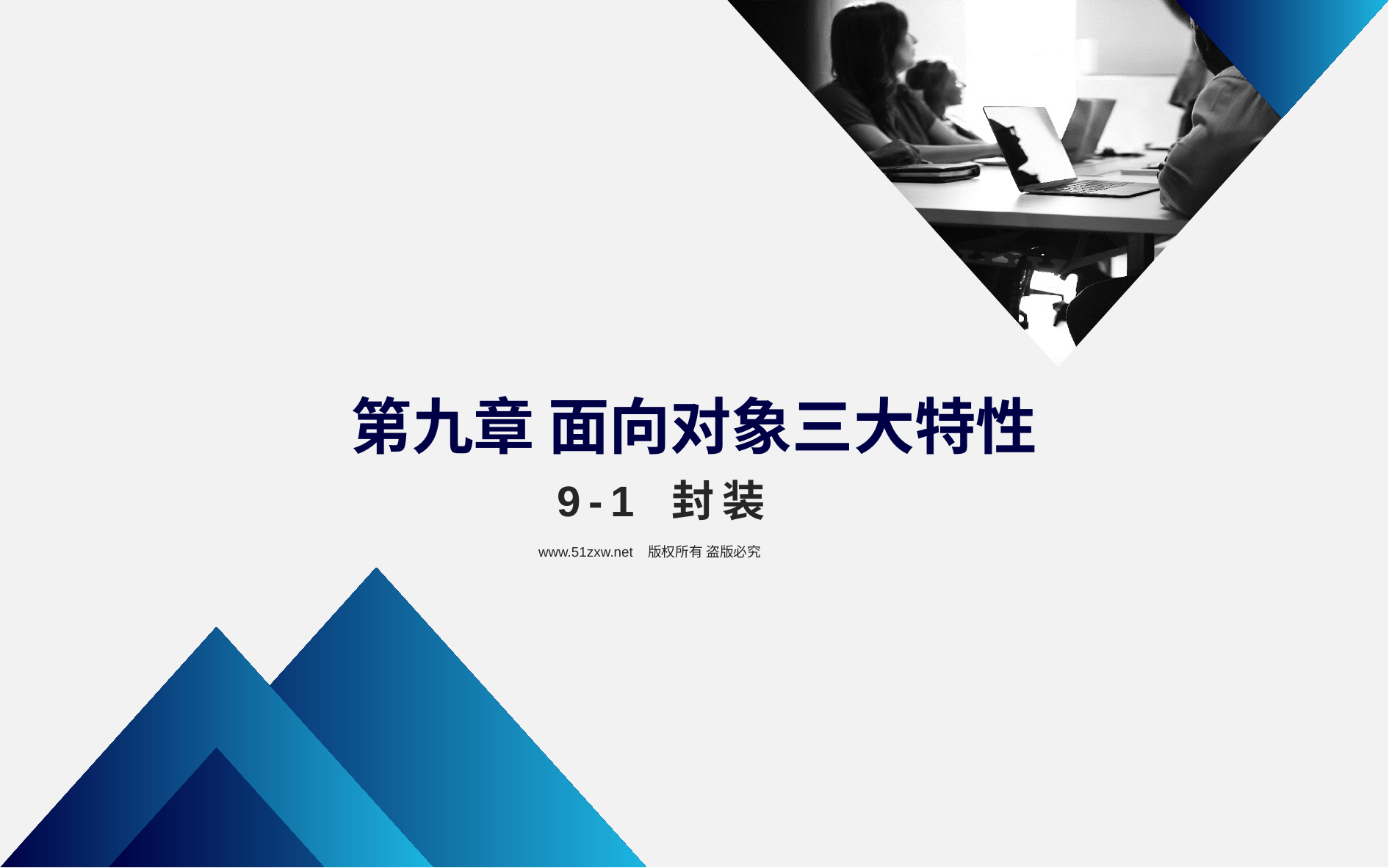

第九章 面向对象三大特性
9-1 封装
www.51zxw.net   版权所有 盗版必究